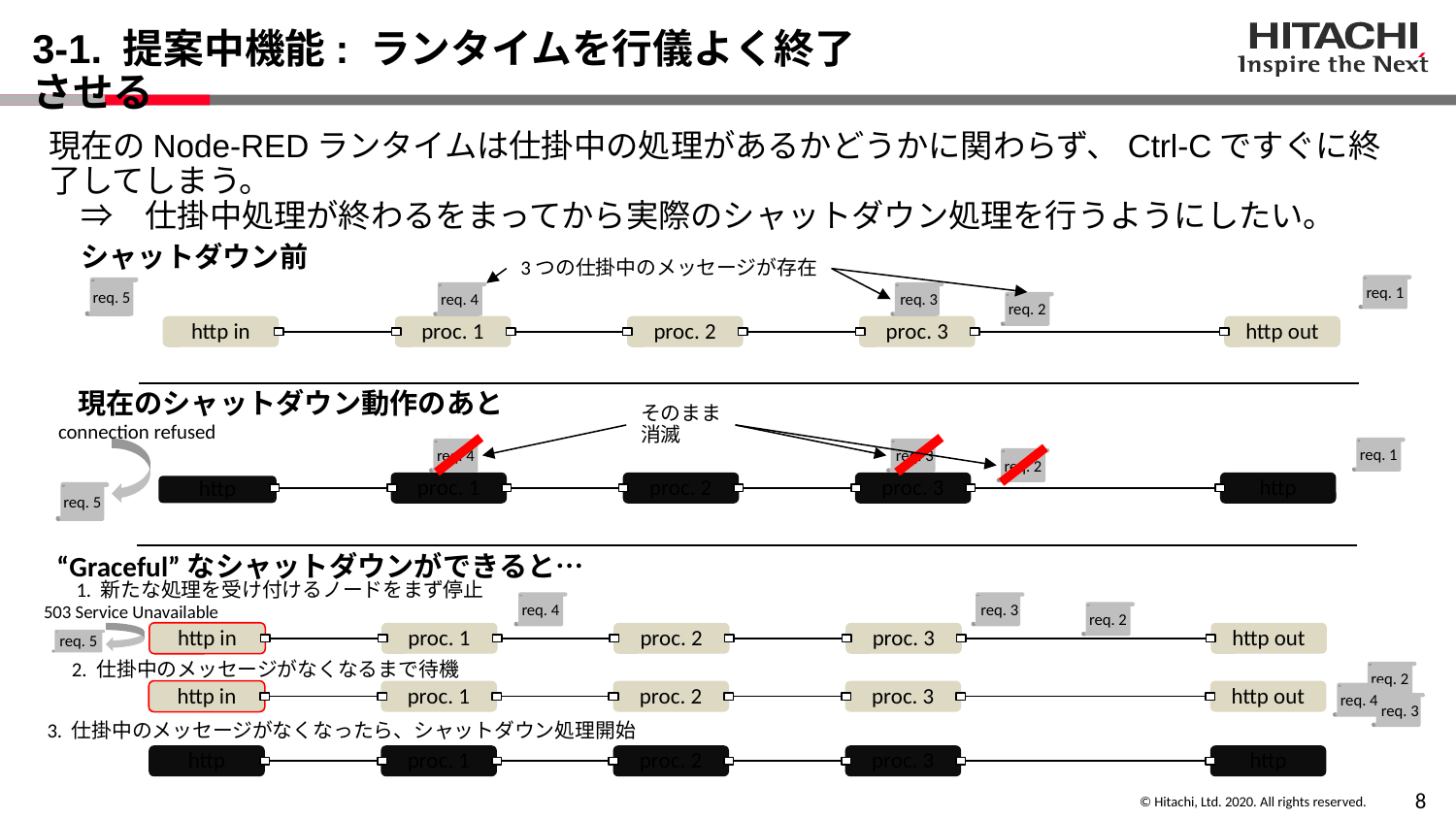

# 3-1. 提案中機能: ランタイムを行儀よく終了させる
現在のNode-REDランタイムは仕掛中の処理があるかどうかに関わらず、Ctrl-Cですぐに終了してしまう。
　⇒　仕掛中処理が終わるをまってから実際のシャットダウン処理を行うようにしたい。
シャットダウン前
3つの仕掛中のメッセージが存在
req. 1
req. 5
req. 4
 req. 3
req. 2
http in
proc. 1
proc. 2
proc. 3
http out

現在のシャットダウン動作のあと
そのまま
消滅
connection refused
req. 1

req. 4
 req. 3
req. 2
proc. 1
proc. 2
proc. 3
http
http
req. 5

“Graceful”なシャットダウンができると…
1. 新たな処理を受け付けるノードをまず停止
req. 4
 req. 3
503 Service Unavailable
req. 2

http in
proc. 1
proc. 2
proc. 3
http out
req. 5

2. 仕掛中のメッセージがなくなるまで待機
req. 2
http in
proc. 1
proc. 2
proc. 3
http out
req. 4

 req. 3
3. 仕掛中のメッセージがなくなったら、シャットダウン処理開始
http
proc. 1
proc. 2
proc. 3
http